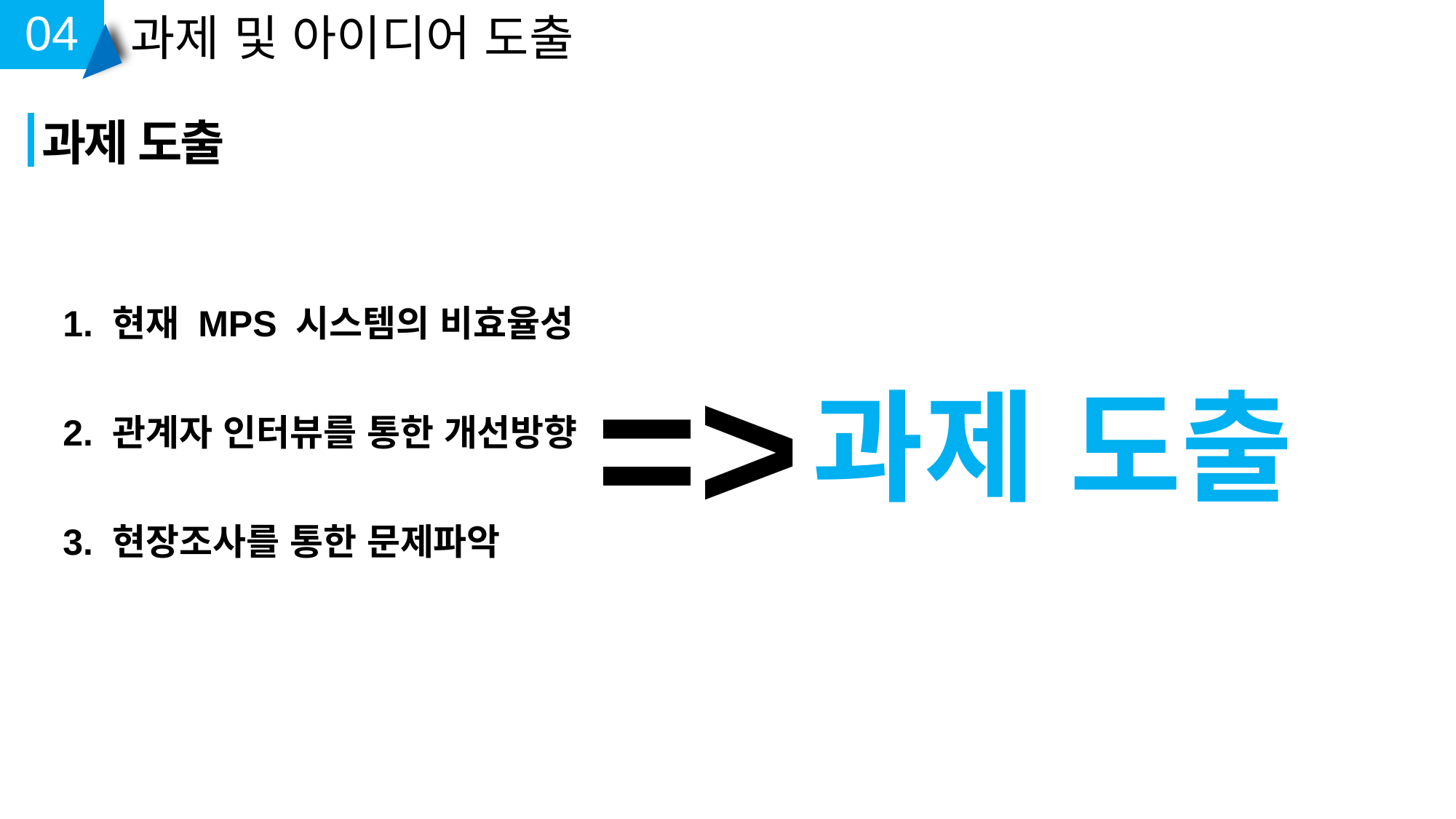

04
과제 및 아이디어 도출

과제 도출
1. 현재 MPS 시스템의 비효율성

2. 관계자 인터뷰를 통한 개선방향

3. 현장조사를 통한 문제파악

=>
과제 도출